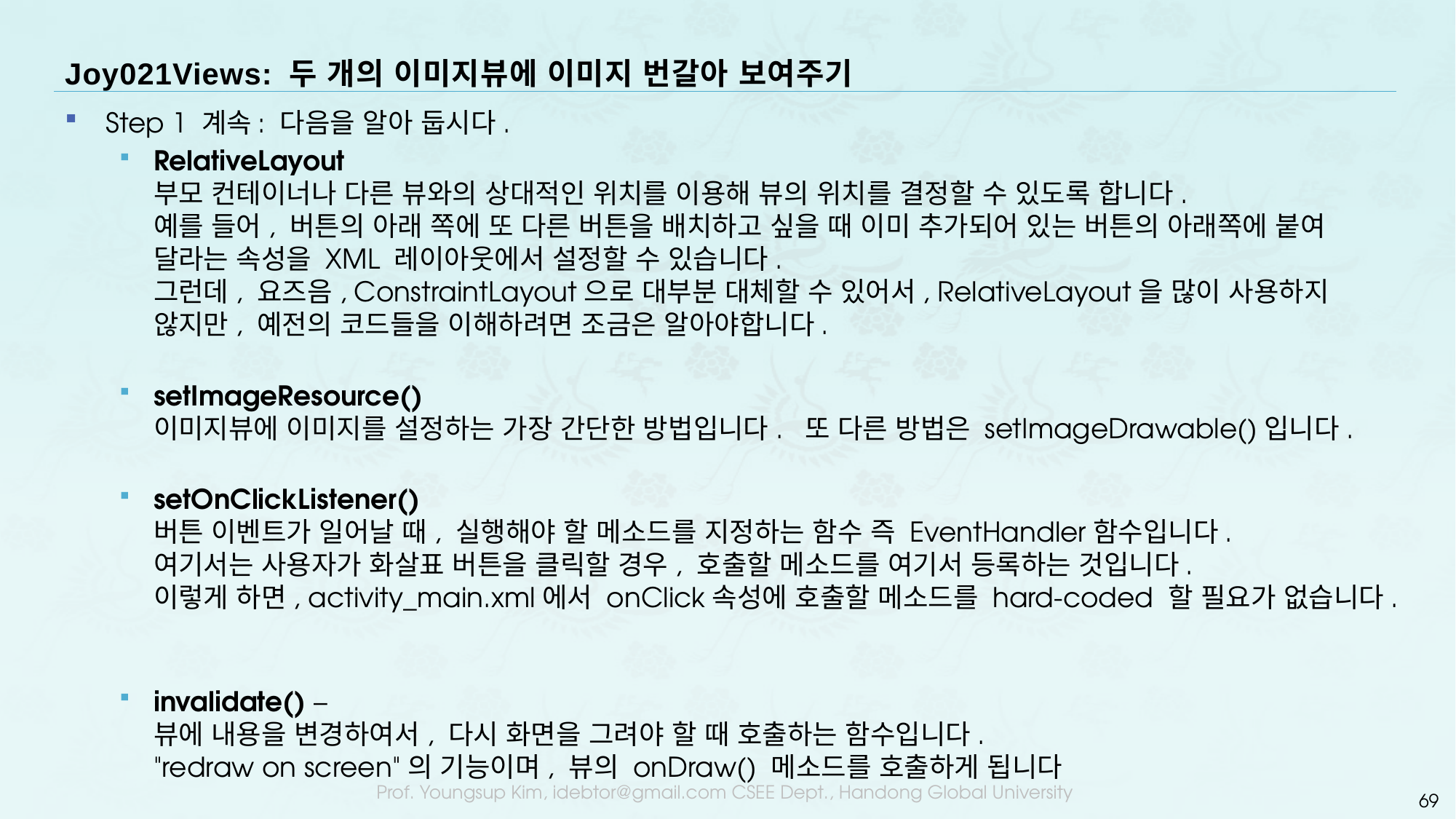

# Joy021Views: 두 개의 이미지뷰에 이미지 번갈아 보여주기
Step 1 계속: 다음을 알아 둡시다.
RelativeLayout
부모 컨테이너나 다른 뷰와의 상대적인 위치를 이용해 뷰의 위치를 결정할 수 있도록 합니다.
예를 들어, 버튼의 아래 쪽에 또 다른 버튼을 배치하고 싶을 때 이미 추가되어 있는 버튼의 아래쪽에 붙여 달라는 속성을 XML 레이아웃에서 설정할 수 있습니다.
그런데, 요즈음, ConstraintLayout으로 대부분 대체할 수 있어서, RelativeLayout을 많이 사용하지 않지만, 예전의 코드들을 이해하려면 조금은 알아야합니다.
setImageResource()
이미지뷰에 이미지를 설정하는 가장 간단한 방법입니다.  또 다른 방법은 setImageDrawable()입니다.
setOnClickListener()
버튼 이벤트가 일어날 때, 실행해야 할 메소드를 지정하는 함수 즉 EventHandler함수입니다.
여기서는 사용자가 화살표 버튼을 클릭할 경우, 호출할 메소드를 여기서 등록하는 것입니다.
이렇게 하면, activity_main.xml에서 onClick속성에 호출할 메소드를 hard-coded 할 필요가 없습니다.
invalidate() –
뷰에 내용을 변경하여서, 다시 화면을 그려야 할 때 호출하는 함수입니다.
"redraw on screen"의 기능이며, 뷰의 onDraw() 메소드를 호출하게 됩니다

69